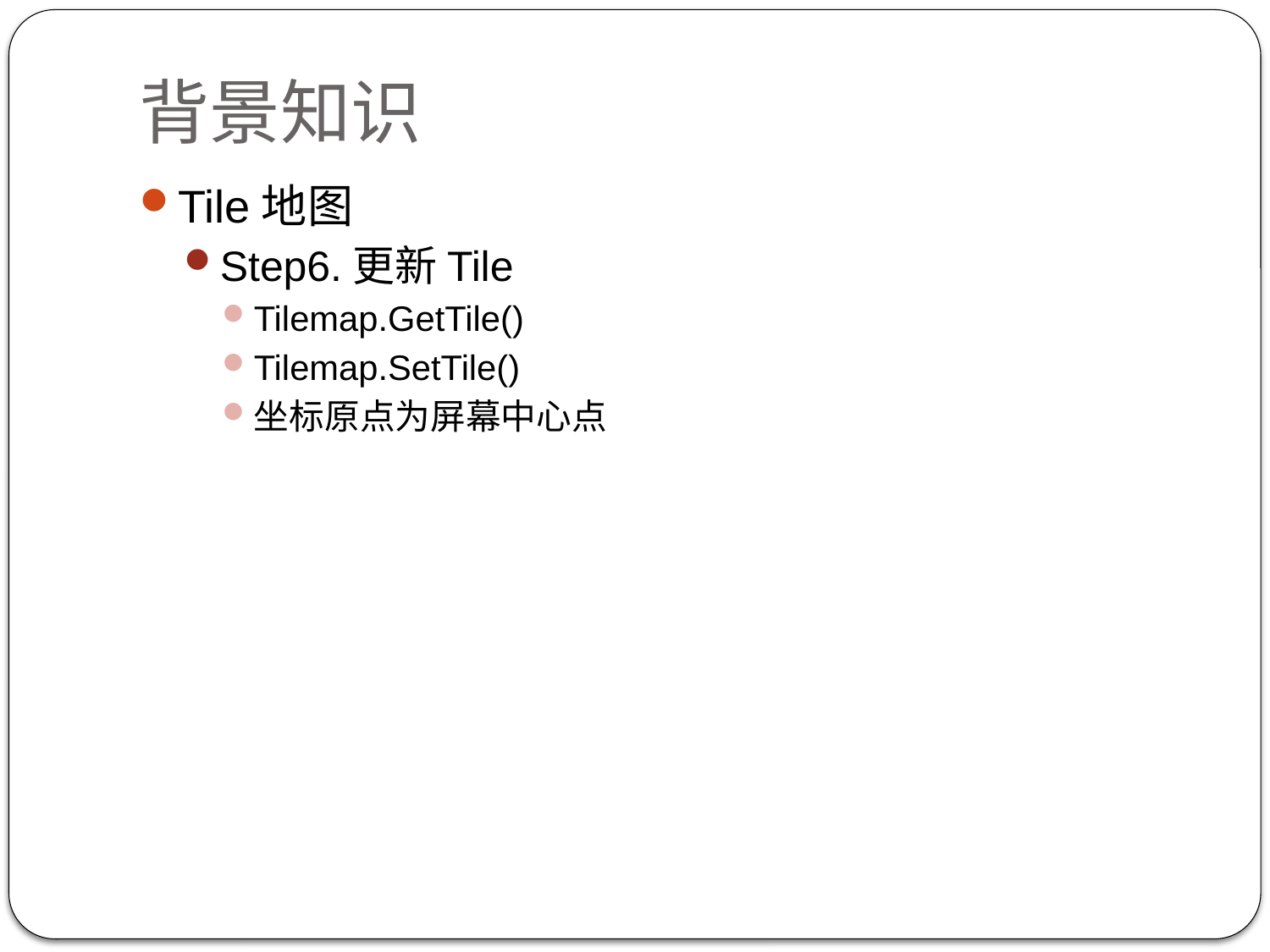

# 背景知识
Tile地图
Step6.更新Tile
Tilemap.GetTile()
Tilemap.SetTile()
坐标原点为屏幕中心点